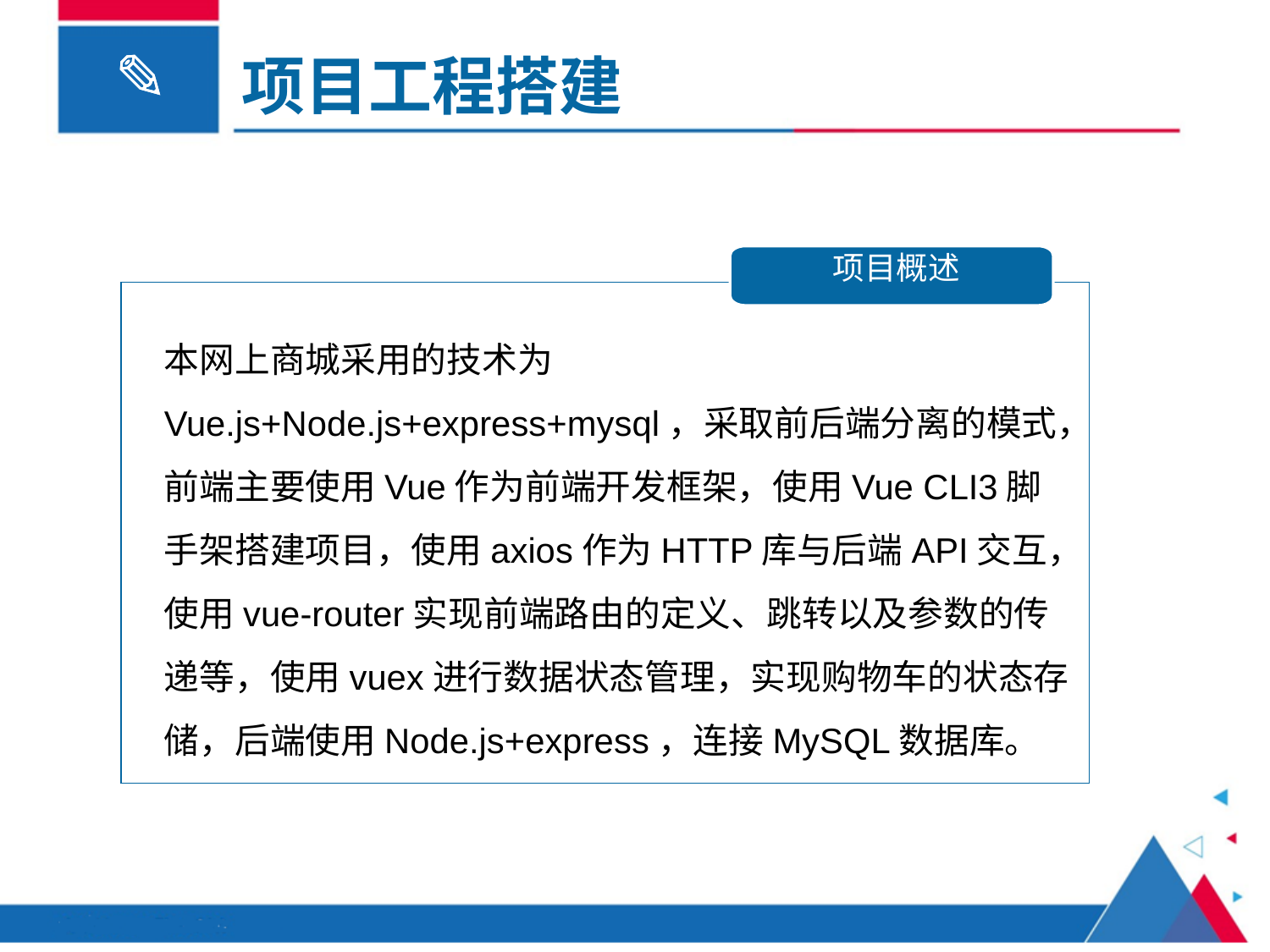

项目工程搭建
项目概述

本网上商城采用的技术为Vue.js+Node.js+express+mysql，采取前后端分离的模式，前端主要使用Vue作为前端开发框架，使用Vue CLI3脚手架搭建项目，使用axios作为HTTP库与后端API交互，使用vue-router实现前端路由的定义、跳转以及参数的传递等，使用vuex进行数据状态管理，实现购物车的状态存储，后端使用Node.js+express，连接MySQL数据库。